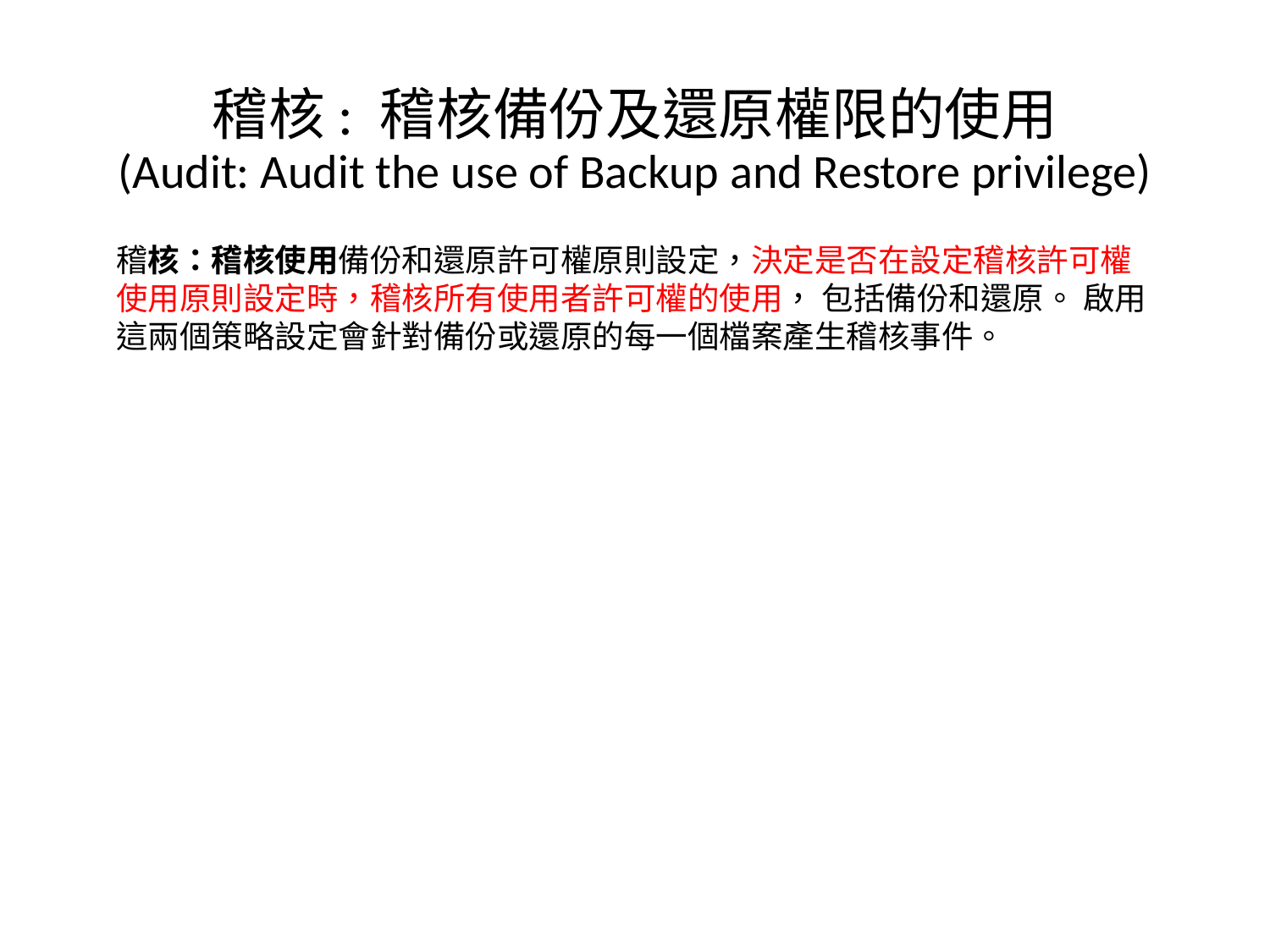

# 稽核: 稽核備份及還原權限的使用 (Audit: Audit the use of Backup and Restore privilege)
稽核：稽核使用備份和還原許可權原則設定，決定是否在設定稽核許可權使用原則設定時，稽核所有使用者許可權的使用， 包括備份和還原。 啟用這兩個策略設定會針對備份或還原的每一個檔案產生稽核事件。